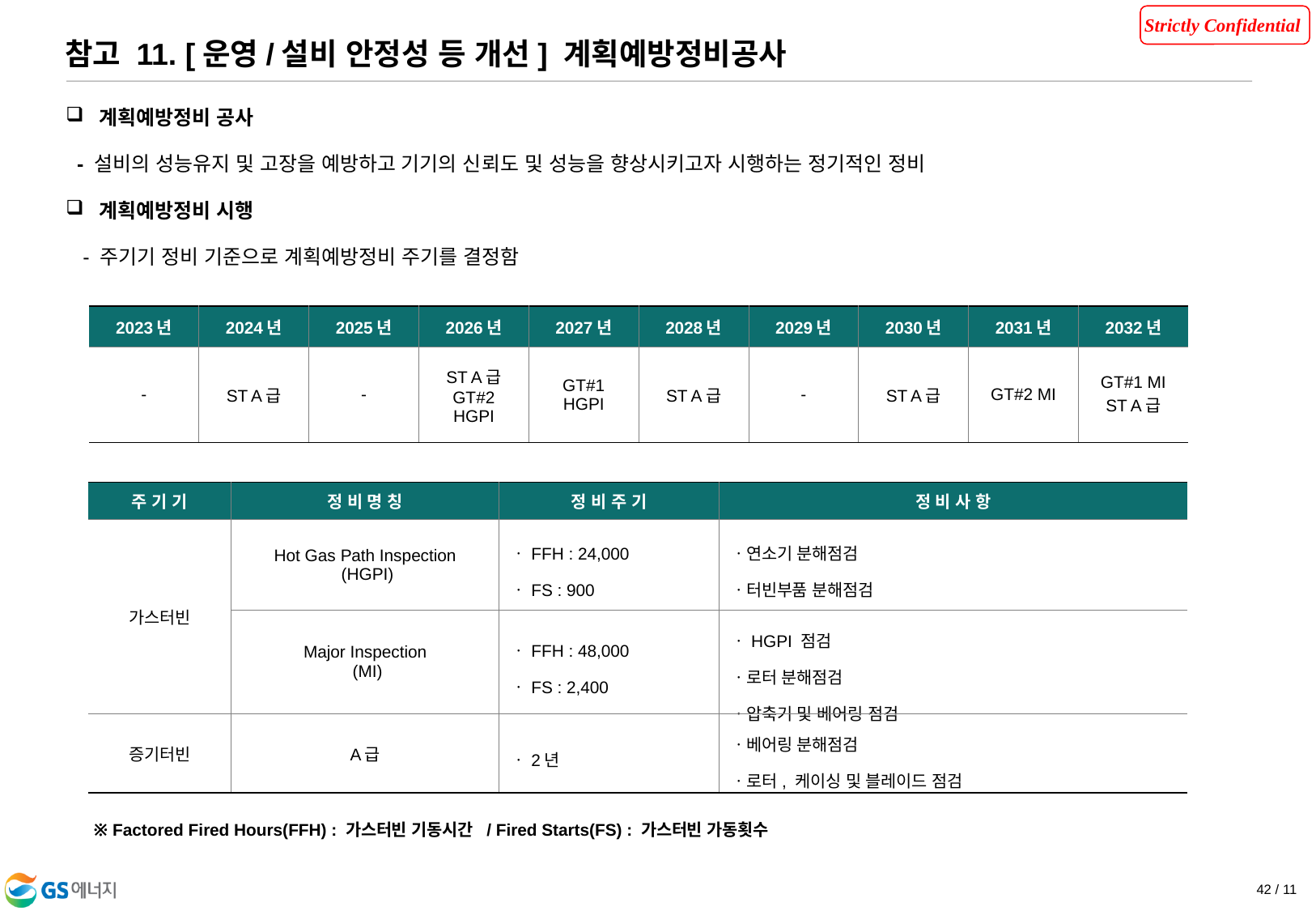

참고 11. [운영/설비 안정성 등 개선] 계획예방정비공사
 계획예방정비 공사
  - 설비의 성능유지 및 고장을 예방하고 기기의 신뢰도 및 성능을 향상시키고자 시행하는 정기적인 정비
 계획예방정비 시행
   - 주기기 정비 기준으로 계획예방정비 주기를 결정함

      ※ Factored Fired Hours(FFH) : 가스터빈 기동시간  / Fired Starts(FS) : 가스터빈 가동횟수
| 2023년 | 2024년 | 2025년 | 2026년 | 2027년 | 2028년 | 2029년 | 2030년 | 2031년 | 2032년 |
| --- | --- | --- | --- | --- | --- | --- | --- | --- | --- |
| - | ST A급 | - | ST A급 GT#2 HGPI | GT#1 HGPI | ST A급 | - | ST A급 | GT#2 MI | GT#1 MI ST A급 |
| 주 기 기 | 정 비 명 칭 | 정 비 주 기 | 정 비 사 항 |
| --- | --- | --- | --- |
| 가스터빈 | Hot Gas Path Inspection (HGPI) | ㆍFFH : 24,000 ㆍFS : 900 | ㆍ연소기 분해점검 ㆍ터빈부품 분해점검 |
|  | Major Inspection (MI) | ㆍFFH : 48,000 ㆍFS : 2,400 | ㆍHGPI 점검 ㆍ로터 분해점검 ㆍ압축기 및 베어링 점검 |
| 증기터빈 | A급 | ㆍ2년 | ㆍ베어링 분해점검 ㆍ로터, 케이싱 및 블레이드 점검 |